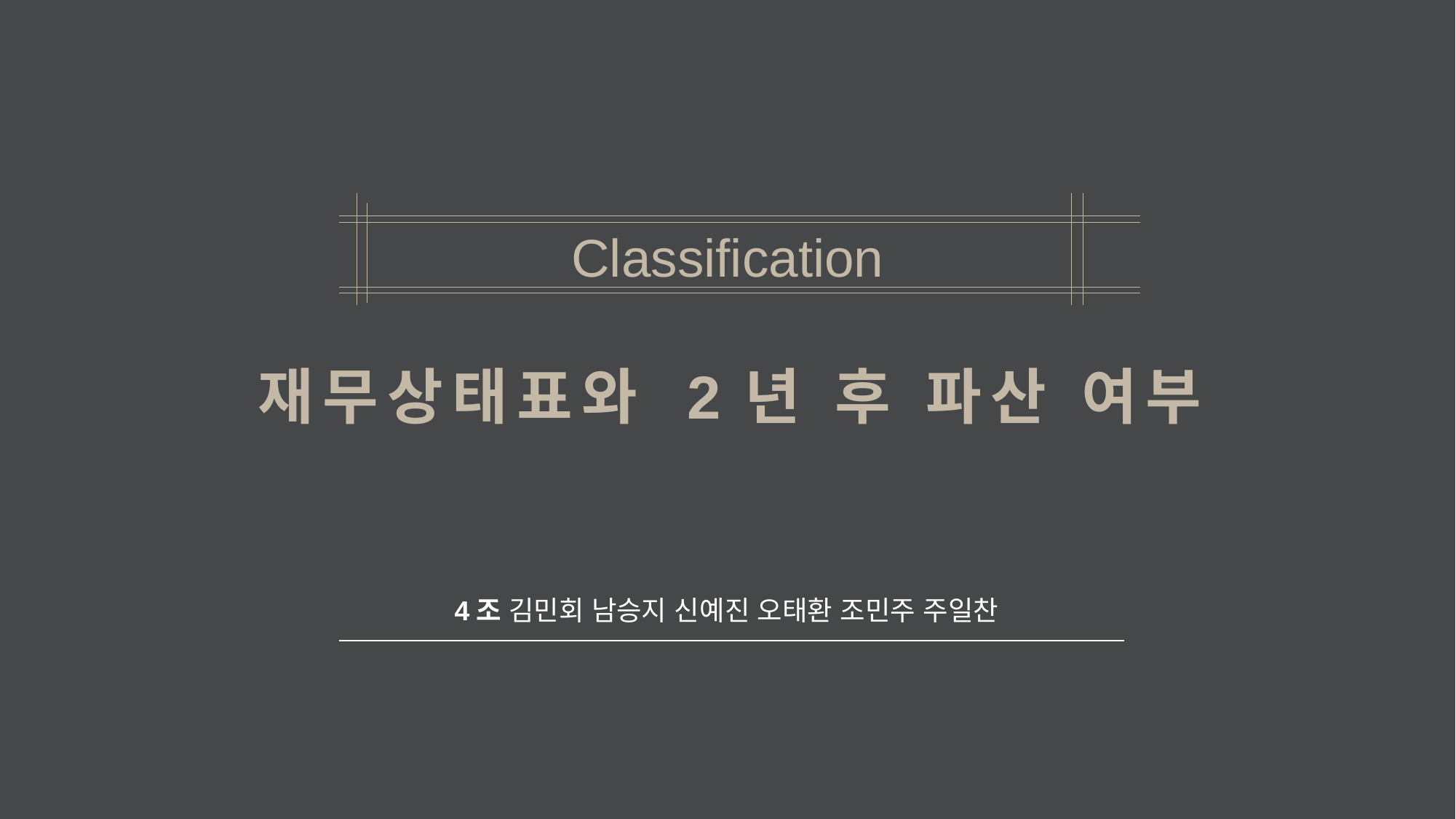

Classification
재무상태표와 2년 후 파산 여부
4조 김민회 남승지 신예진 오태환 조민주 주일찬